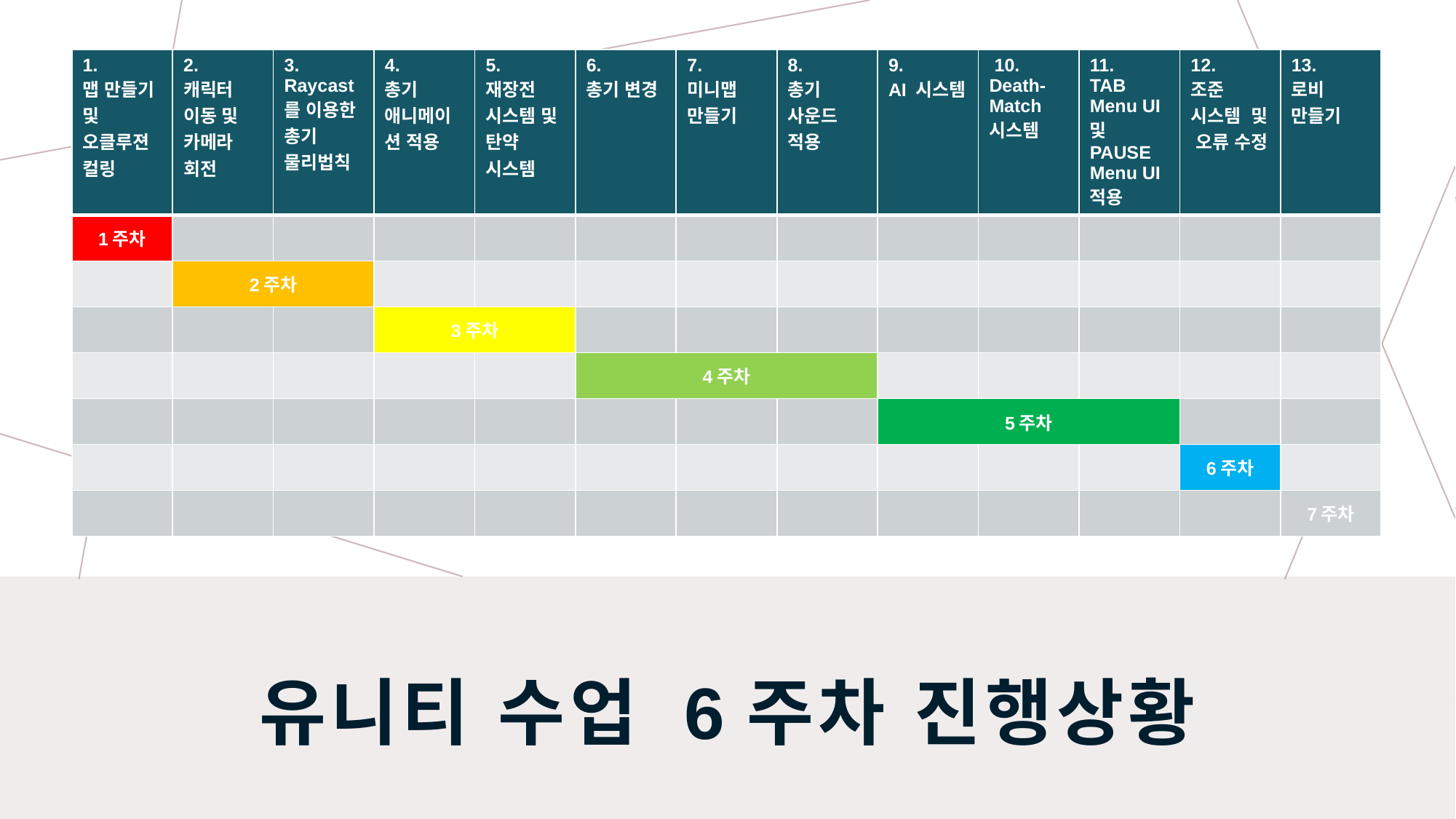

| 1. 맵 만들기 및 오클루젼 컬링 | 2. 캐릭터 이동 및 카메라 회전 | 3. Raycast를 이용한 총기 물리법칙 | 4. 총기 애니메이션 적용 | 5. 재장전 시스템 및 탄약 시스템 | 6. 총기 변경 | 7. 미니맵 만들기 | 8. 총기 사운드 적용 | 9. AI 시스템 | 10. Death-Match 시스템 | 11. TAB Menu UI  및  PAUSE Menu UI 적용 | 12. 조준 시스템 및 오류 수정 | 13. 로비 만들기 |
| --- | --- | --- | --- | --- | --- | --- | --- | --- | --- | --- | --- | --- |
| 1주차 |  |  |  |  |  |  |  |  |  |  |  |  |
|  | 2주차 |  |  |  |  |  |  |  |  |  |  |  |
|  |  |  | 3주차 |  |  |  |  |  |  |  |  |  |
|  |  |  |  |  | 4주차 |  |  |  |  |  |  |  |
|  |  |  |  |  |  |  |  | 5주차 |  |  |  |  |
|  |  |  |  |  |  |  |  |  |  |  | 6주차 |  |
|  |  |  |  |  |  |  |  |  |  |  |  | 7주차 |

유니티 수업 6주차 진행상황